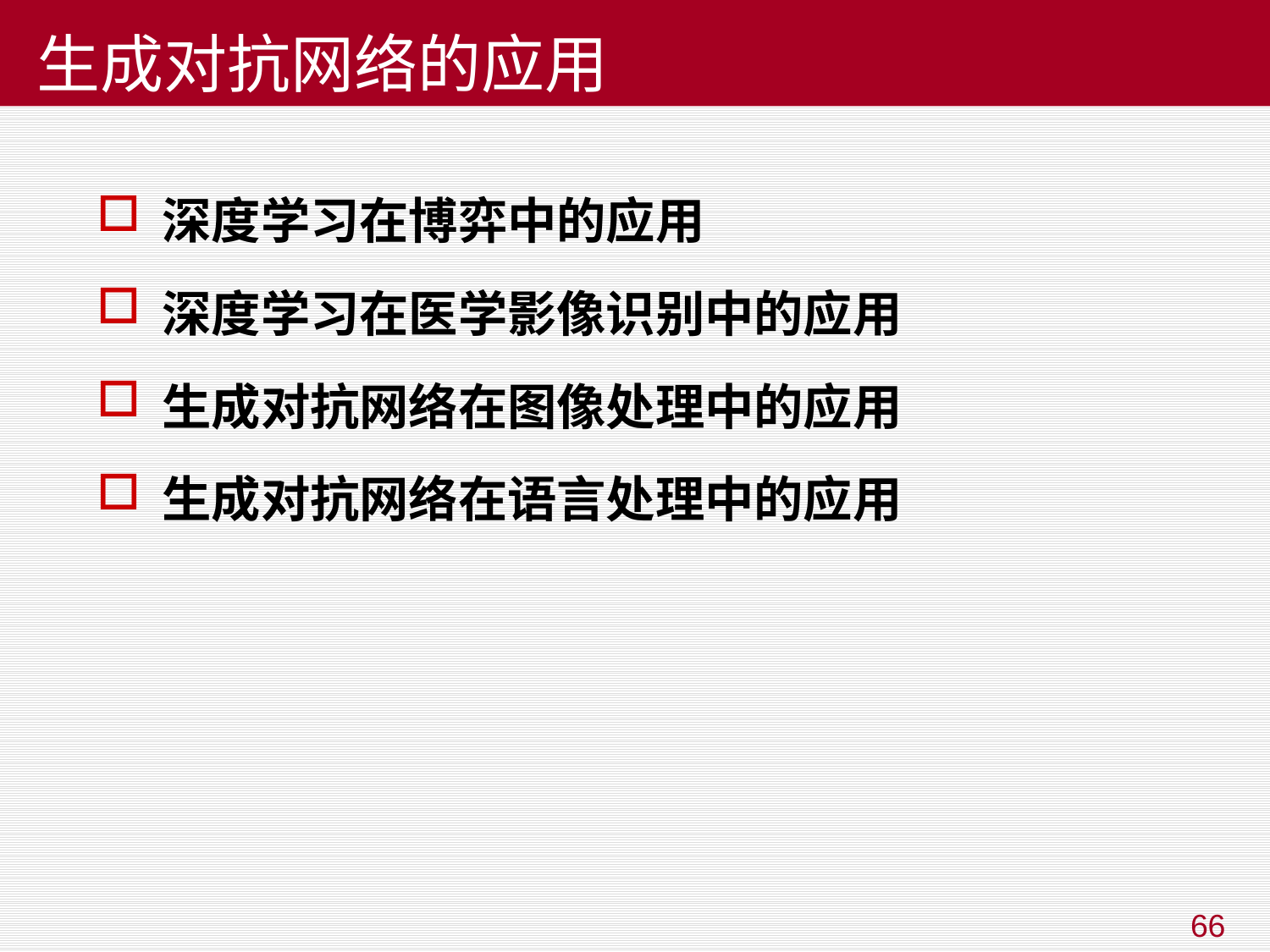

生成对抗网络的应用
深度学习在博弈中的应用
深度学习在医学影像识别中的应用
生成对抗网络在图像处理中的应用
生成对抗网络在语言处理中的应用
66